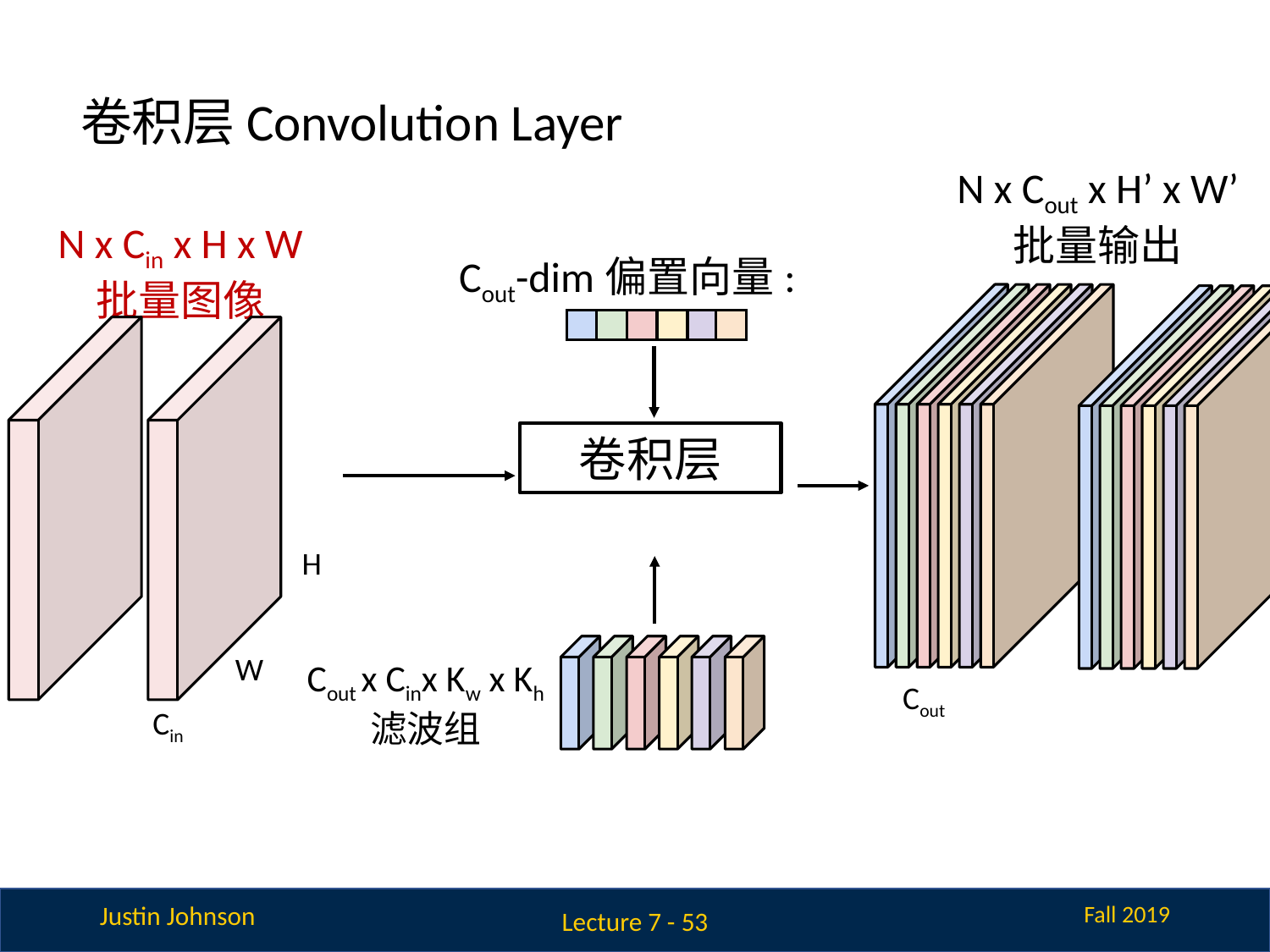

# 卷积层Convolution Layer
N x Cout x H’ x W’
批量输出
N x Cin x H x W
批量图像
Cout-dim偏置向量:

卷积层
H
W

Cout x Cinx Kw x Kh 滤波组
Cout
Cin
Lecture 7 - 53